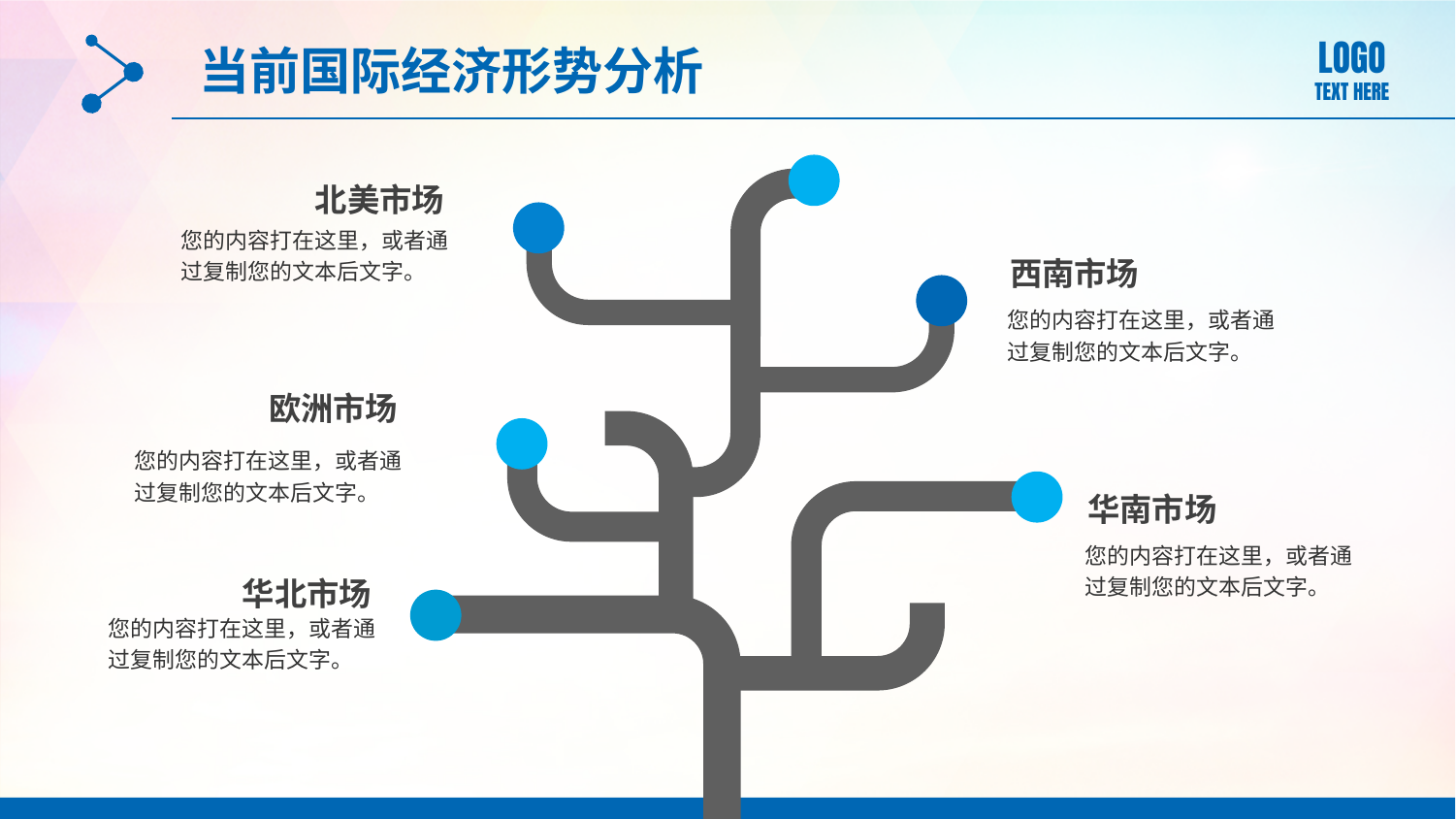

LOGO
TEXT HERE
当前国际经济形势分析

北美市场

您的内容打在这里，或者通过复制您的文本后文字。
西南市场

您的内容打在这里，或者通过复制您的文本后文字。

欧洲市场

您的内容打在这里，或者通过复制您的文本后文字。

华南市场

您的内容打在这里，或者通过复制您的文本后文字。
华北市场

您的内容打在这里，或者通过复制您的文本后文字。